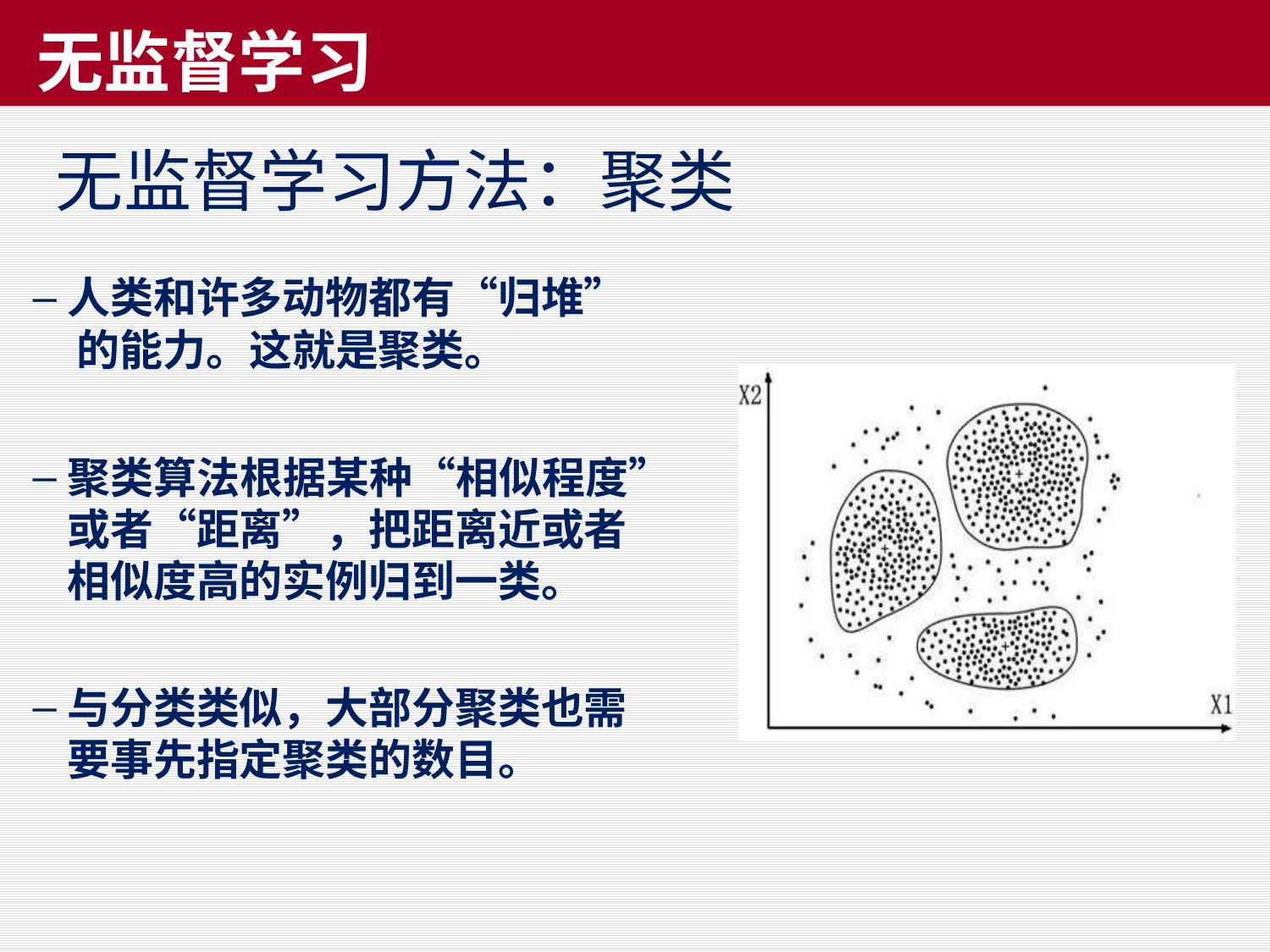

# 无监督学习

无监督学习方法：聚类
人类和许多动物都有“归堆”  的能力。这就是聚类。

聚类算法根据某种“相似程度” 或者“距离”，把距离近或者 相似度高的实例归到一类。

与分类类似，大部分聚类也需 要事先指定聚类的数目。

16